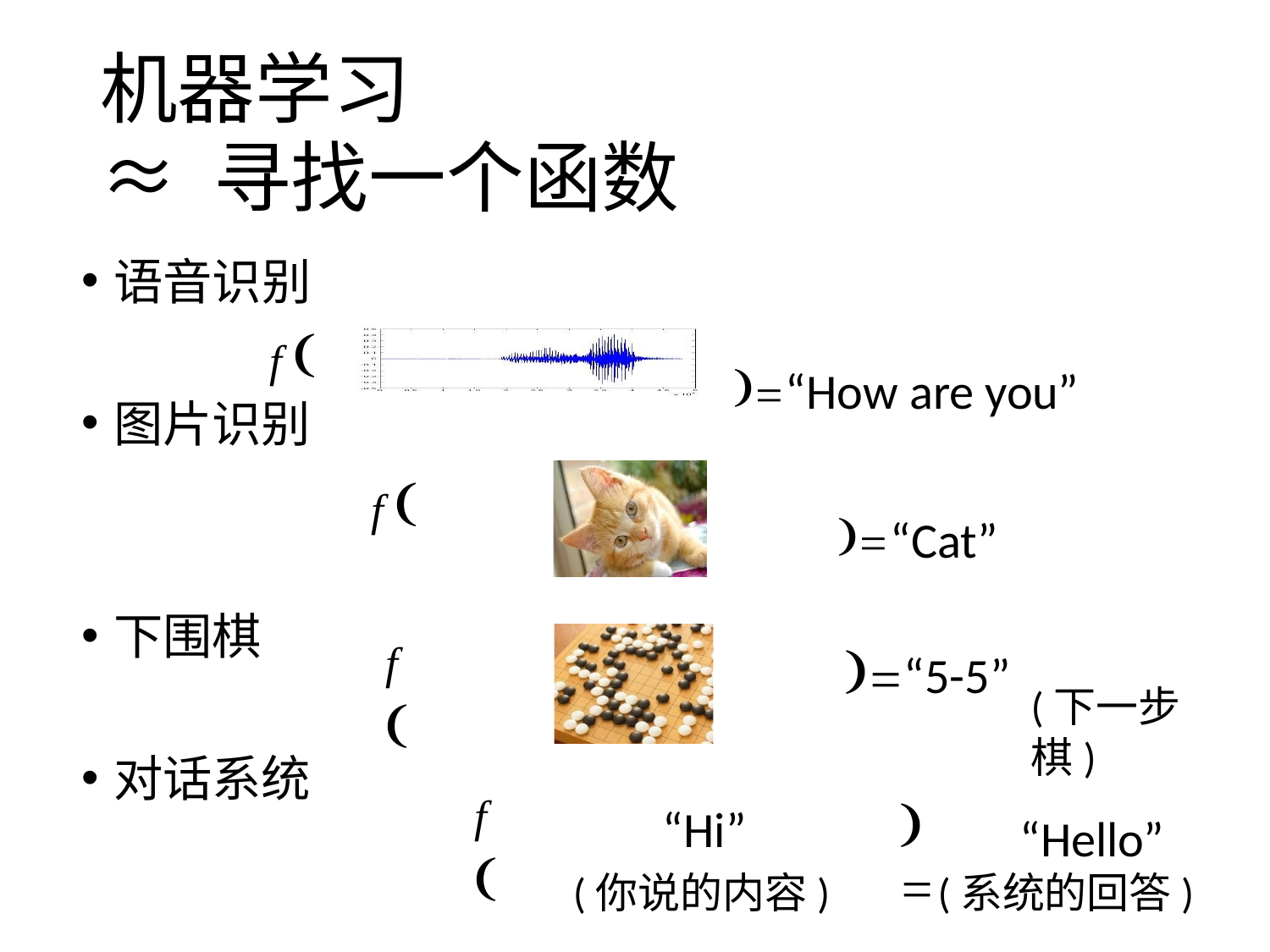

# 机器学习
≈ 寻找一个函数
语音识别
f (
图片识别
f (
)=“How are you”

)=“Cat”
下围棋

f (
)=“5-5”
(下一步棋)
对话系统
f (
)=
“Hi”
(你说的内容)
“Hello”
(系统的回答)